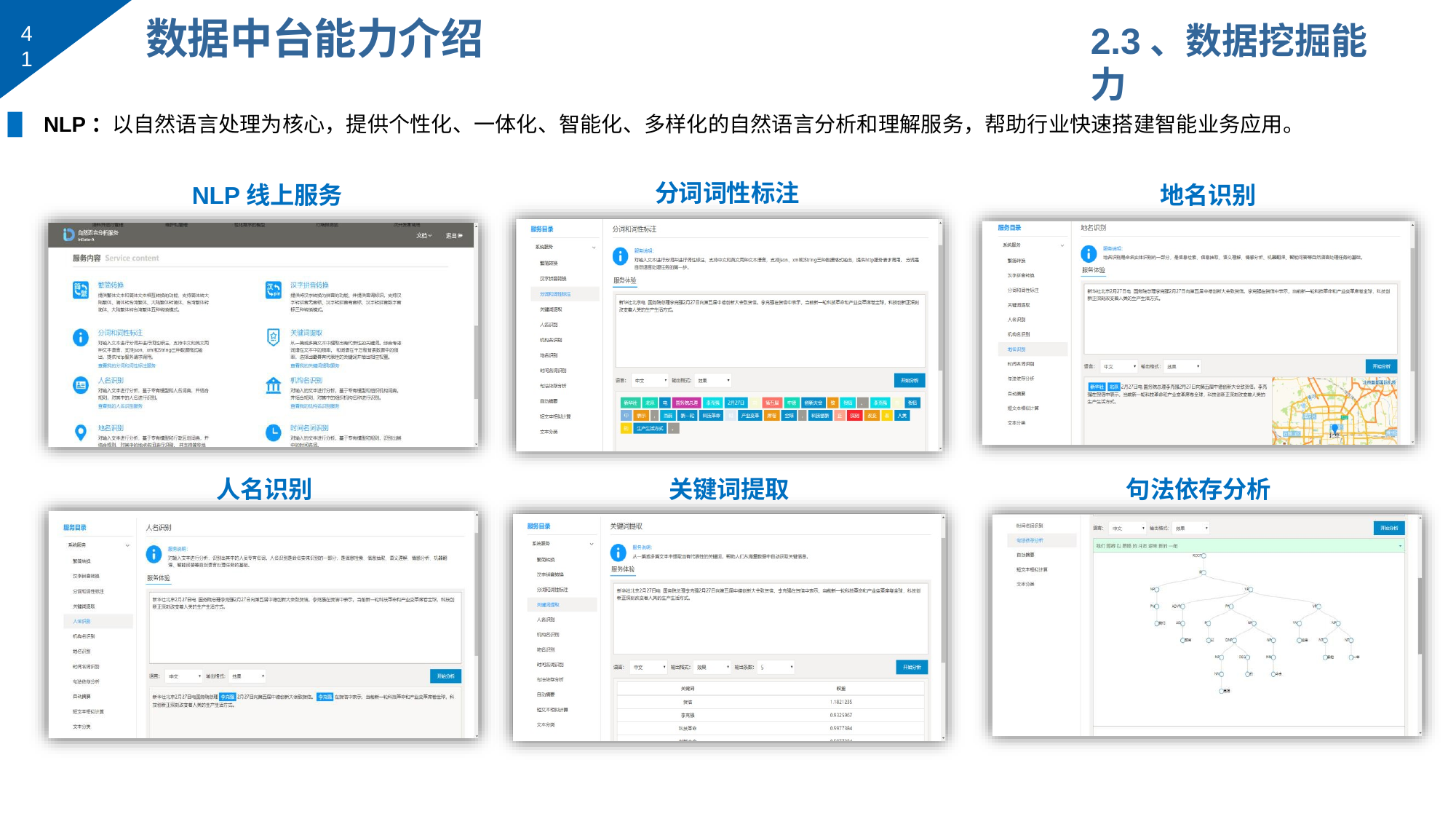

# 数据中台能力介绍
2.3、数据挖掘能力
41
▉	NLP：以自然语言处理为核心，提供个性化、一体化、智能化、多样化的自然语言分析和理解服务，帮助行业快速搭建智能业务应用。
分词词性标注
NLP线上服务	地名识别

人名识别
关键词提取
句法依存分析